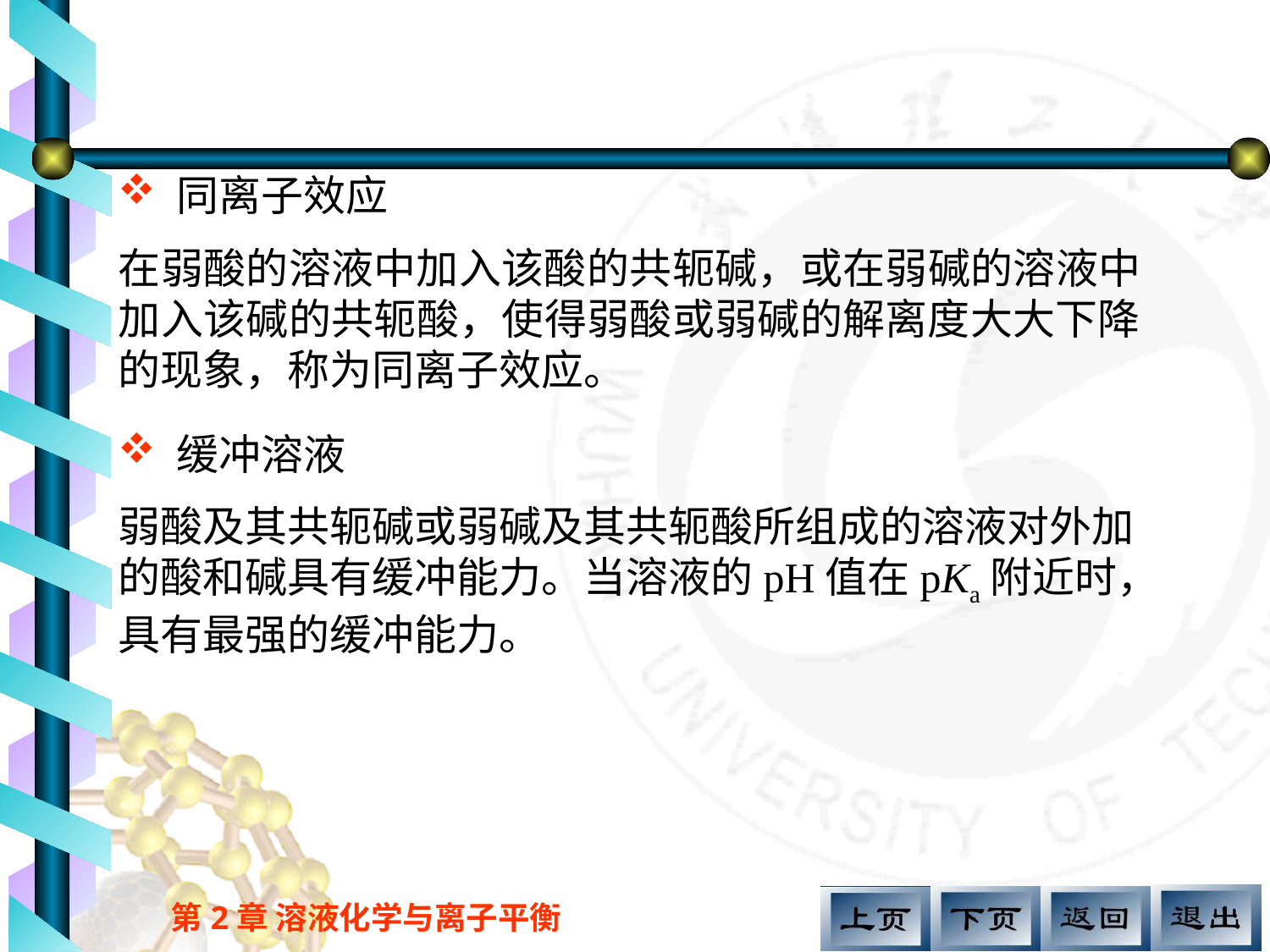

#
 同离子效应
在弱酸的溶液中加入该酸的共轭碱，或在弱碱的溶液中加入该碱的共轭酸，使得弱酸或弱碱的解离度大大下降的现象，称为同离子效应。
 缓冲溶液
弱酸及其共轭碱或弱碱及其共轭酸所组成的溶液对外加的酸和碱具有缓冲能力。当溶液的pH值在pKa附近时，具有最强的缓冲能力。